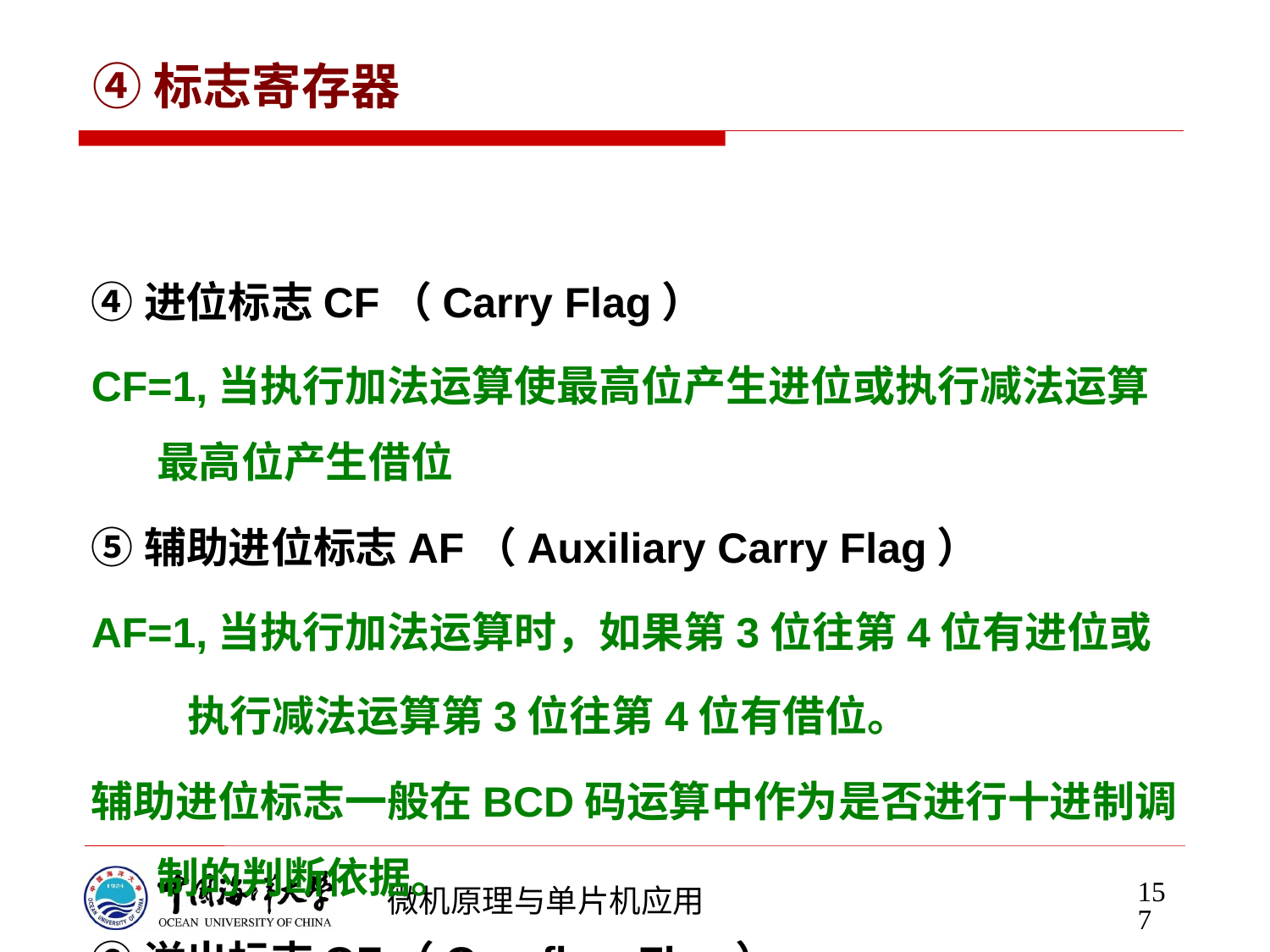

# ④标志寄存器
④进位标志CF（Carry Flag）
CF=1,当执行加法运算使最高位产生进位或执行减法运算最高位产生借位
⑤辅助进位标志AF（Auxiliary Carry Flag）
AF=1,当执行加法运算时，如果第3位往第4位有进位或
         执行减法运算第3位往第4位有借位。
辅助进位标志一般在BCD码运算中作为是否进行十进制调制的判断依据。
⑥溢出标志OF（Overflow Flag）
当运算过程中产生溢出时，OF=1。
  对有符号数来说：字节运算的范围－128～+127
                   字运算的范围－32768 ～ ＋32767
结果超出范围称为溢出。如1000 0111+1111 0101

157